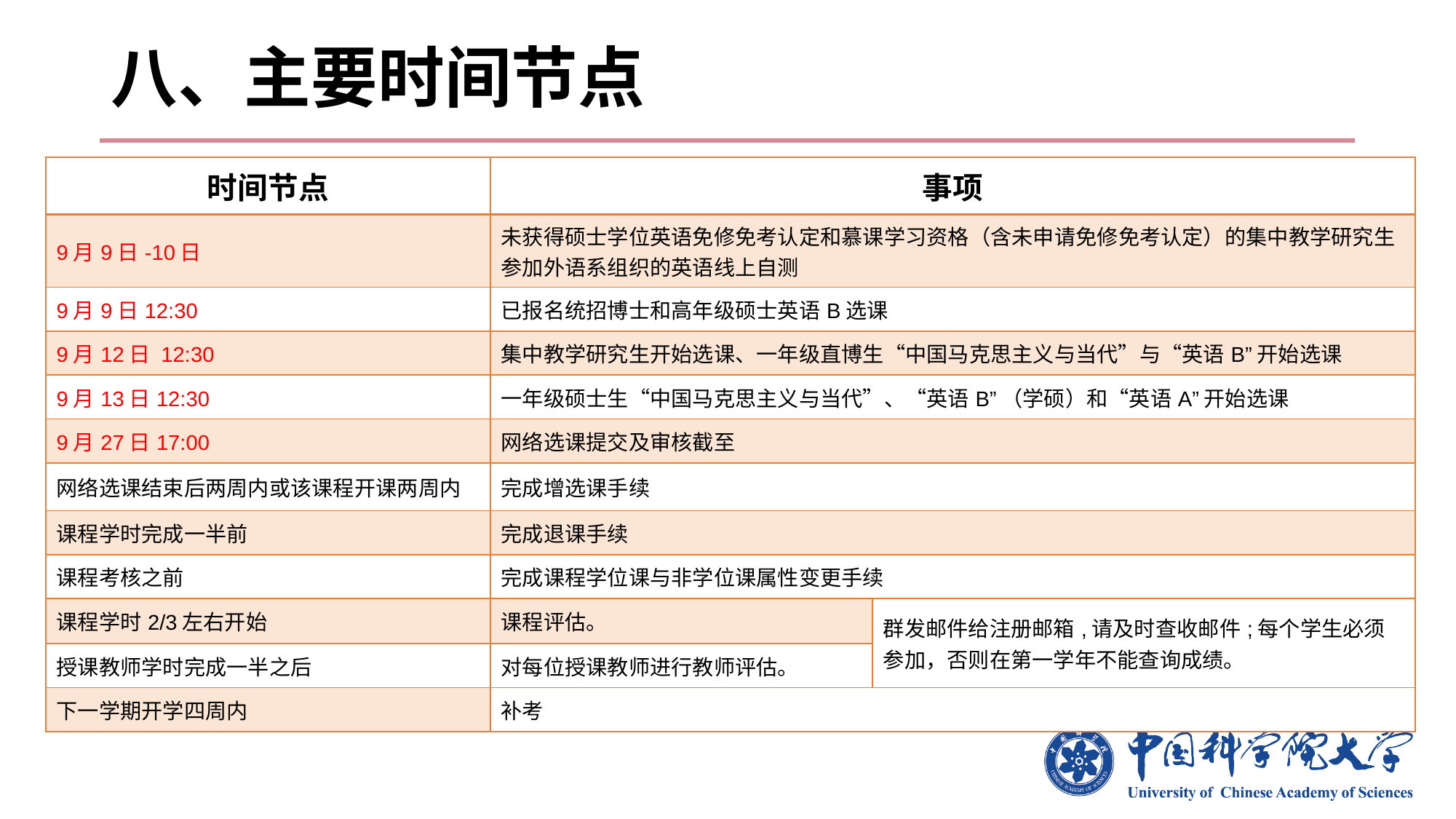

# 八、主要时间节点
| 时间节点 | 事项 |  |
| --- | --- | --- |
| 9月9日-10日 | 未获得硕士学位英语免修免考认定和慕课学习资格（含未申请免修免考认定）的集中教学研究生参加外语系组织的英语线上自测 |  |
| 9月9日12:30 | 已报名统招博士和高年级硕士英语B选课 |  |
| 9月12日 12:30 | 集中教学研究生开始选课、一年级直博生“中国马克思主义与当代”与“英语B”开始选课 |  |
| 9月13日12:30 | 一年级硕士生“中国马克思主义与当代”、“英语B”（学硕）和“英语A”开始选课 |  |
| 9月27日17:00 | 网络选课提交及审核截至 |  |
| 网络选课结束后两周内或该课程开课两周内 | 完成增选课手续 |  |
| 课程学时完成一半前 | 完成退课手续 |  |
| 课程考核之前 | 完成课程学位课与非学位课属性变更手续 |  |
| 课程学时2/3左右开始 | 课程评估。 | 群发邮件给注册邮箱,请及时查收邮件;每个学生必须参加，否则在第一学年不能查询成绩。 |
| 授课教师学时完成一半之后 | 对每位授课教师进行教师评估。 |  |
| 下一学期开学四周内 | 补考 |  |